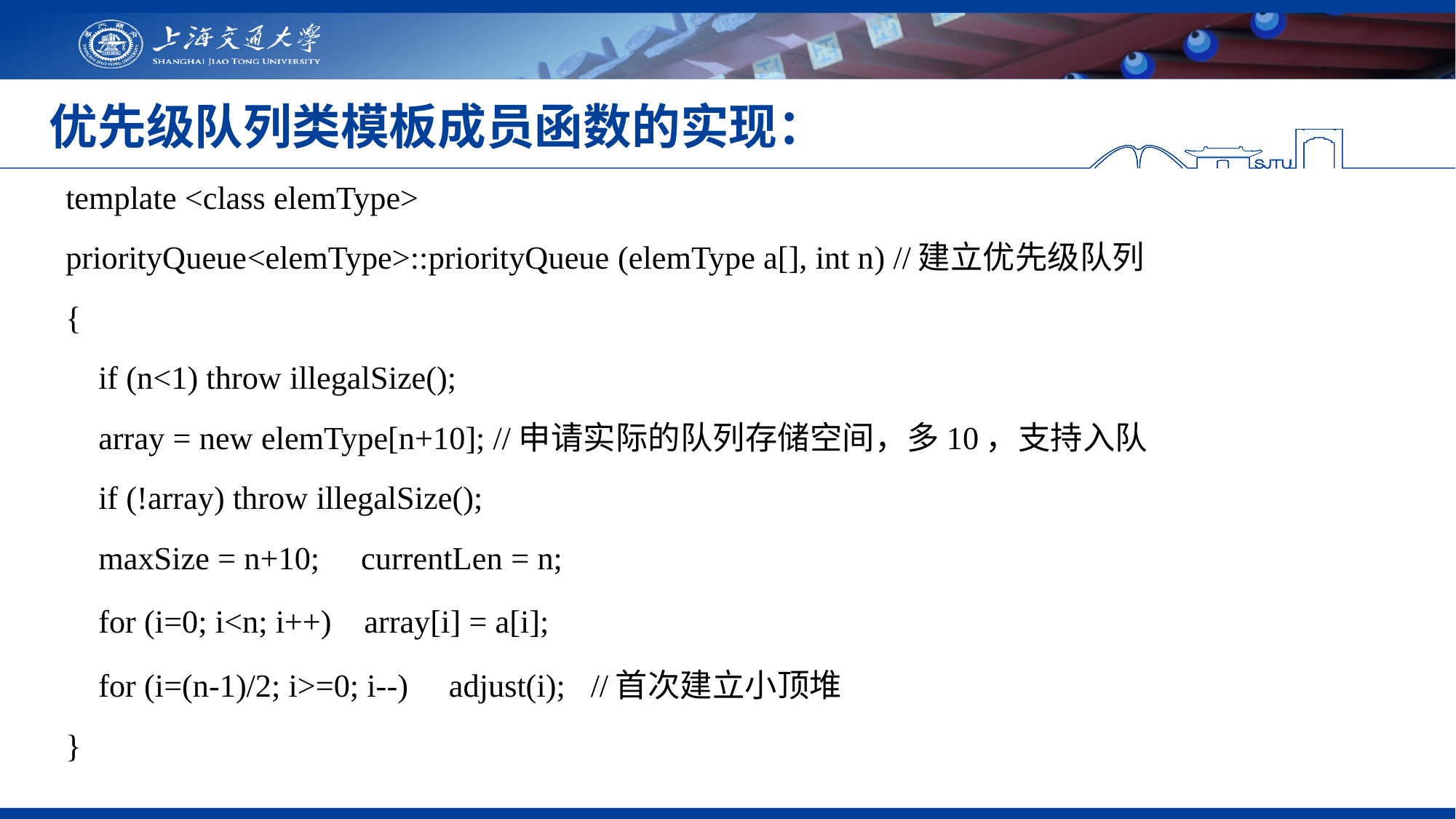

# 优先级队列类模板成员函数的实现：
template <class elemType>
priorityQueue<elemType>::priorityQueue (elemType a[], int n) //建立优先级队列
{
    if (n<1) throw illegalSize();
    array = new elemType[n+10]; //申请实际的队列存储空间，多10，支持入队
    if (!array) throw illegalSize();
    maxSize = n+10;     currentLen = n;
    for (i=0; i<n; i++)    array[i] = a[i];
    for (i=(n-1)/2; i>=0; i--)     adjust(i);   //首次建立小顶堆
}